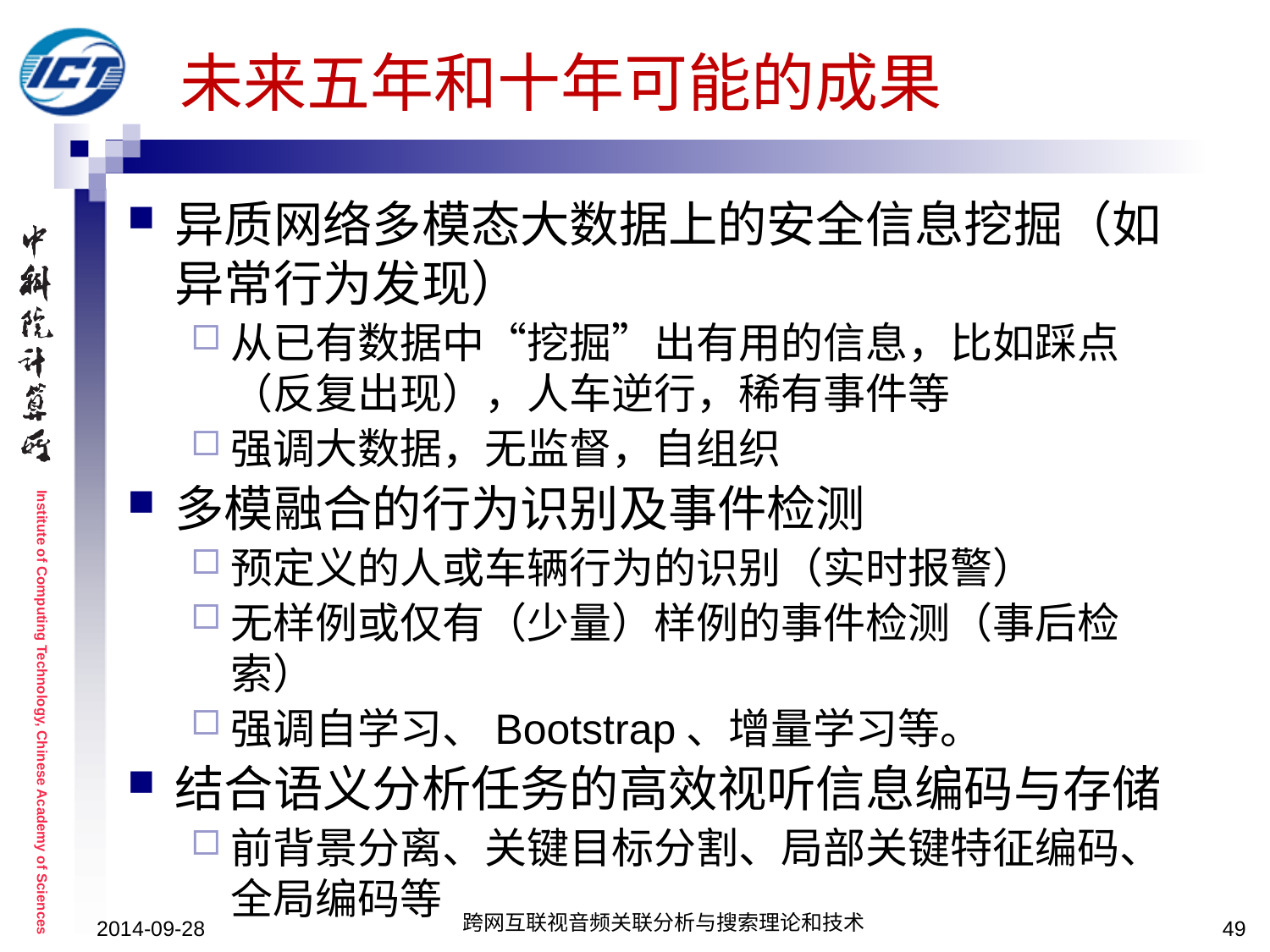

# 未来五年和十年可能的成果
异质网络多模态大数据上的安全信息挖掘（如异常行为发现）
从已有数据中“挖掘”出有用的信息，比如踩点（反复出现），人车逆行，稀有事件等
强调大数据，无监督，自组织
多模融合的行为识别及事件检测
预定义的人或车辆行为的识别（实时报警）
无样例或仅有（少量）样例的事件检测（事后检索）
强调自学习、Bootstrap、增量学习等。
结合语义分析任务的高效视听信息编码与存储
前背景分离、关键目标分割、局部关键特征编码、全局编码等

2014-09-28
跨网互联视音频关联分析与搜索理论和技术
49